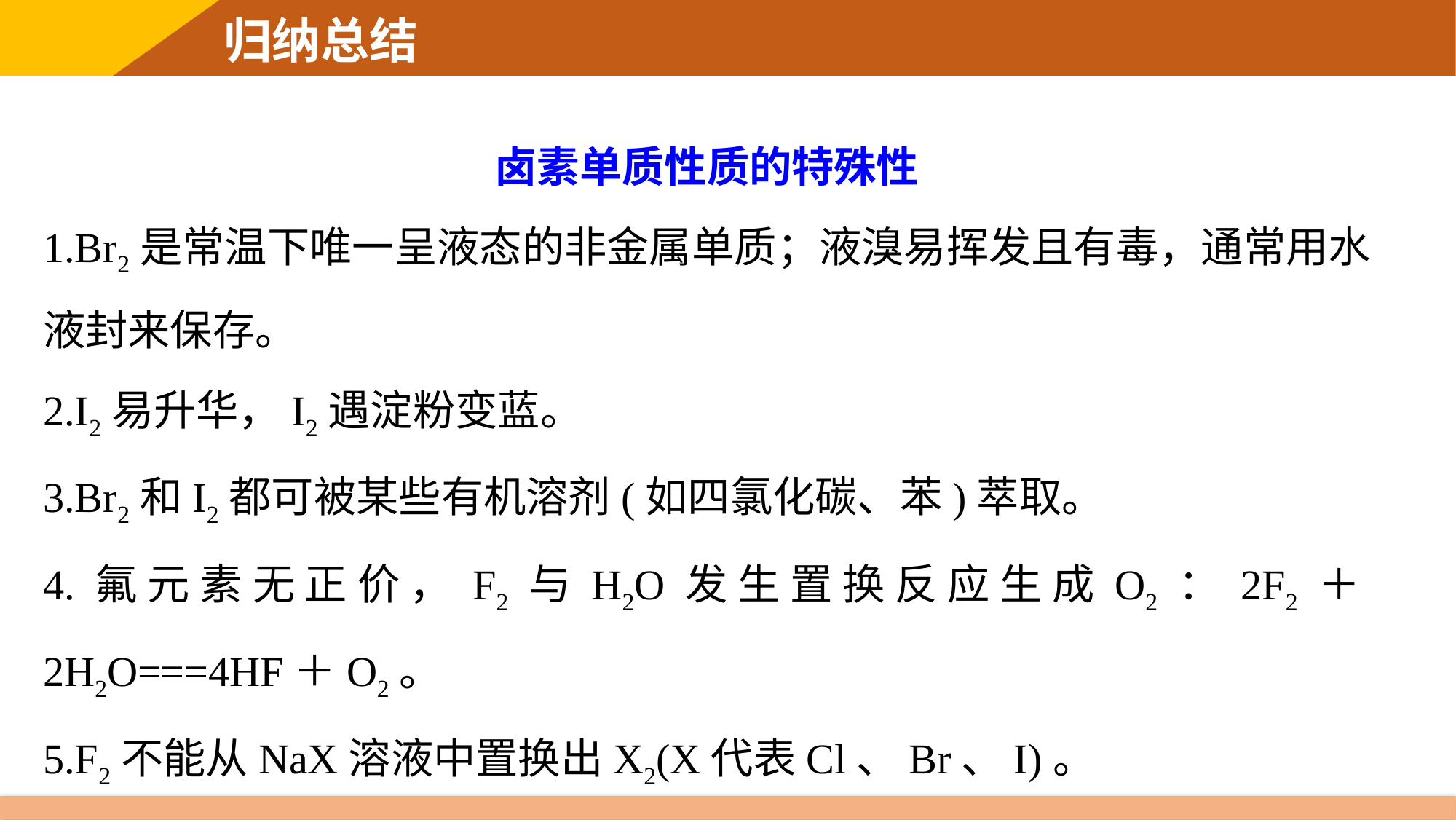

卤素单质性质的特殊性
1.Br2是常温下唯一呈液态的非金属单质；液溴易挥发且有毒，通常用水液封来保存。
2.I2易升华，I2遇淀粉变蓝。
3.Br2和I2都可被某些有机溶剂(如四氯化碳、苯)萃取。
4.氟元素无正价，F2与H2O发生置换反应生成O2：2F2＋2H2O===4HF＋O2。
5.F2不能从NaX溶液中置换出X2(X代表Cl、Br、I)。